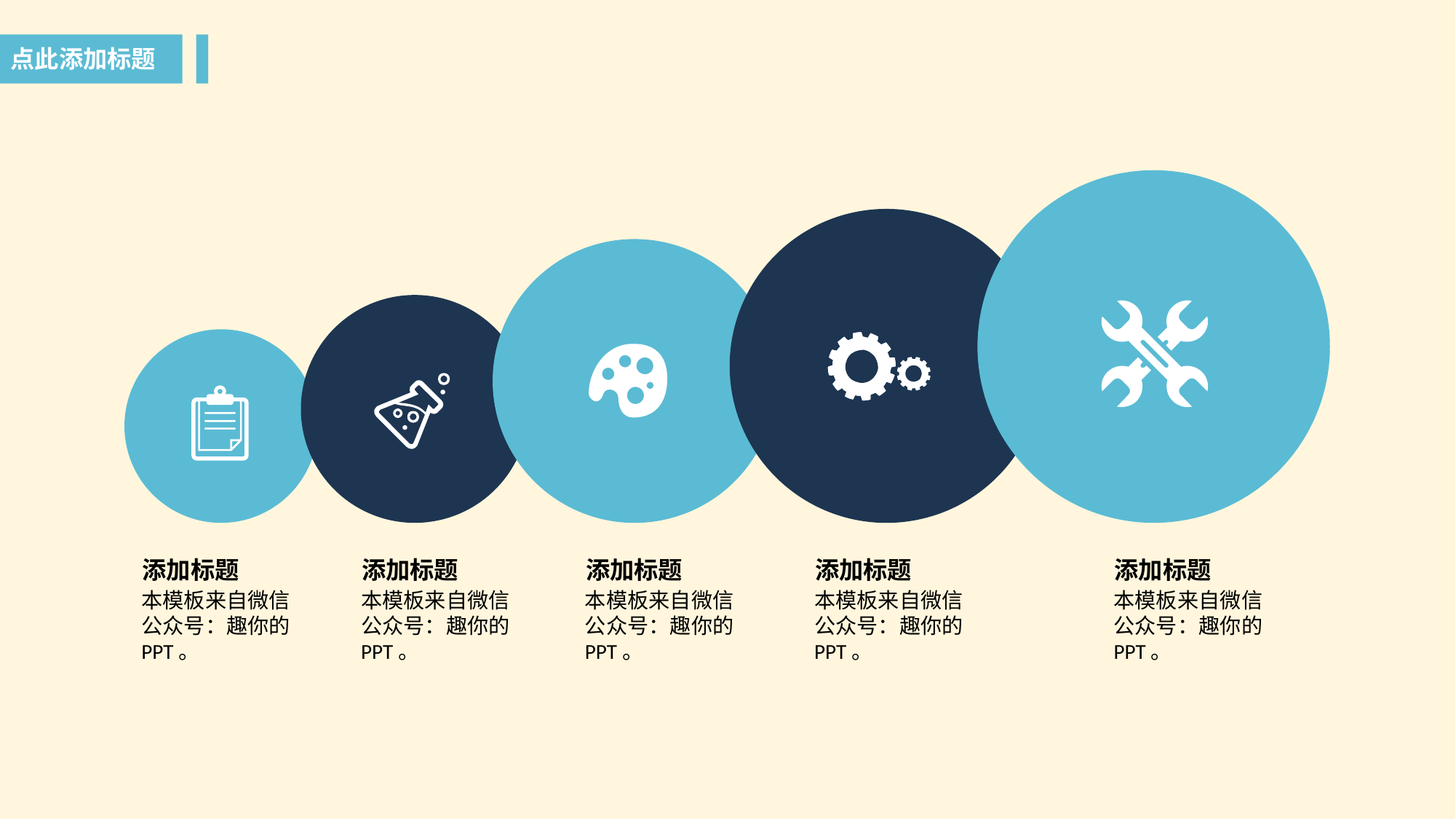

点此添加标题

本模板来自微信公众号：趣你的PPT
添加标题
本模板来自微信公众号：趣你的PPT。
添加标题
本模板来自微信公众号：趣你的PPT。
添加标题
本模板来自微信公众号：趣你的PPT。
添加标题
本模板来自微信公众号：趣你的PPT。
添加标题
本模板来自微信公众号：趣你的PPT。